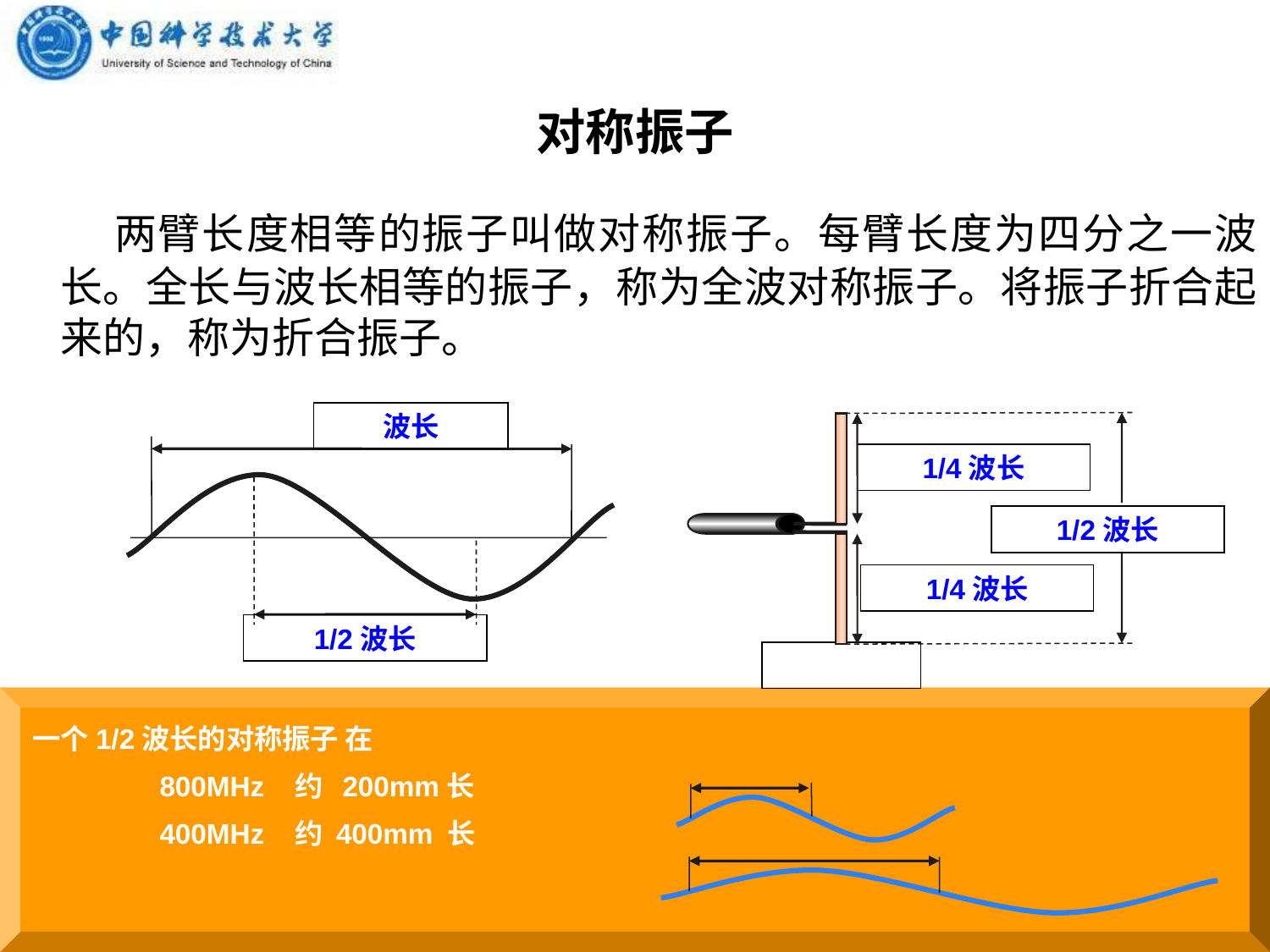

# 对称振子

      两臂长度相等的振子叫做对称振子。每臂长度为四分之一波长。全长与波长相等的振子，称为全波对称振子。将振子折合起来的，称为折合振子。
波长

1/4波长

1/2波长

1/4波长
1/2波长

振子

一个1/2波长的对称振子 在
	800MHz   约  200mm长
	400MHz   约 400mm 长